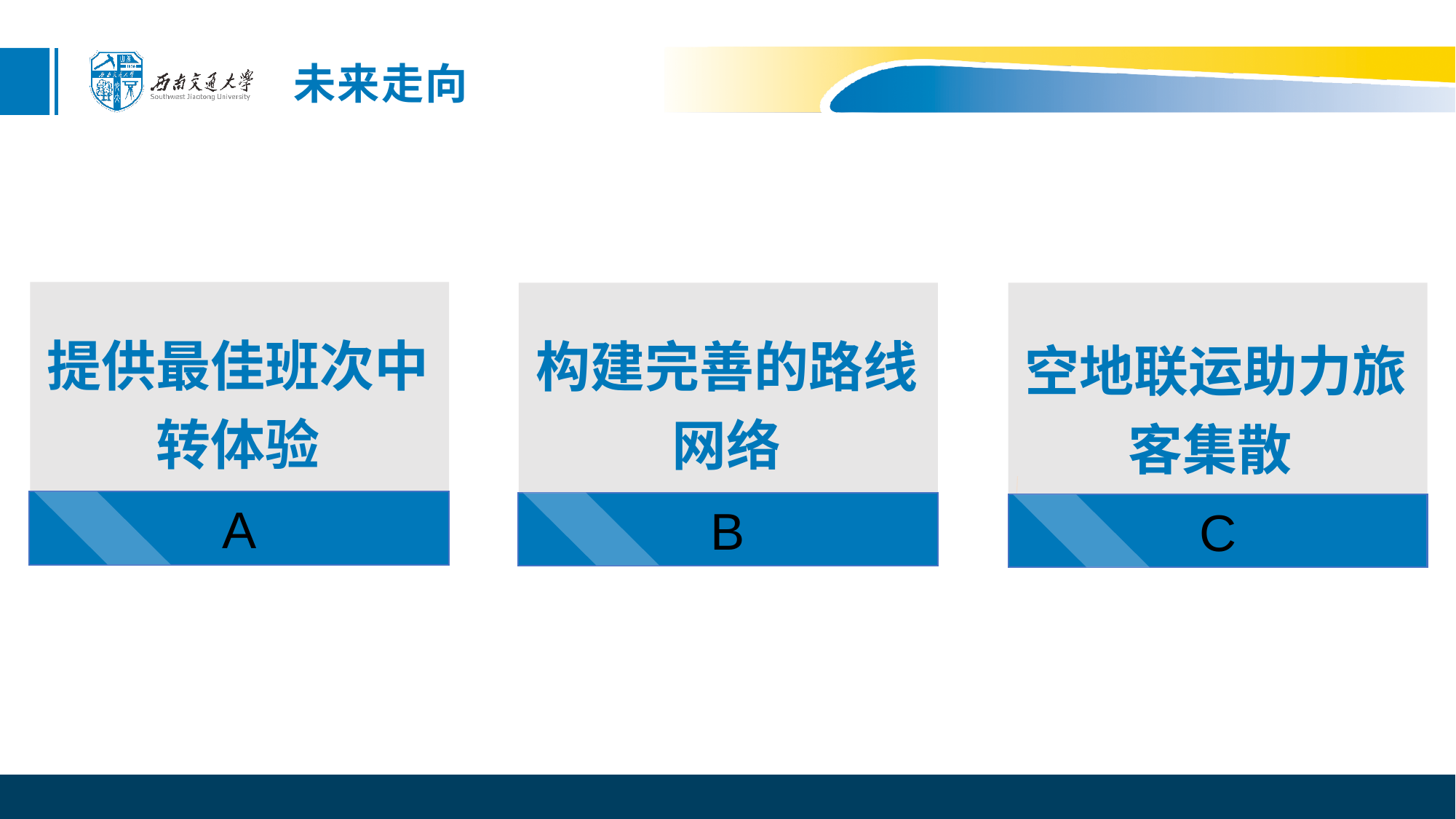

未来走向

空地联运助力旅客集散
提供最佳班次中转体验
构建完善的路线网络

A

B

C